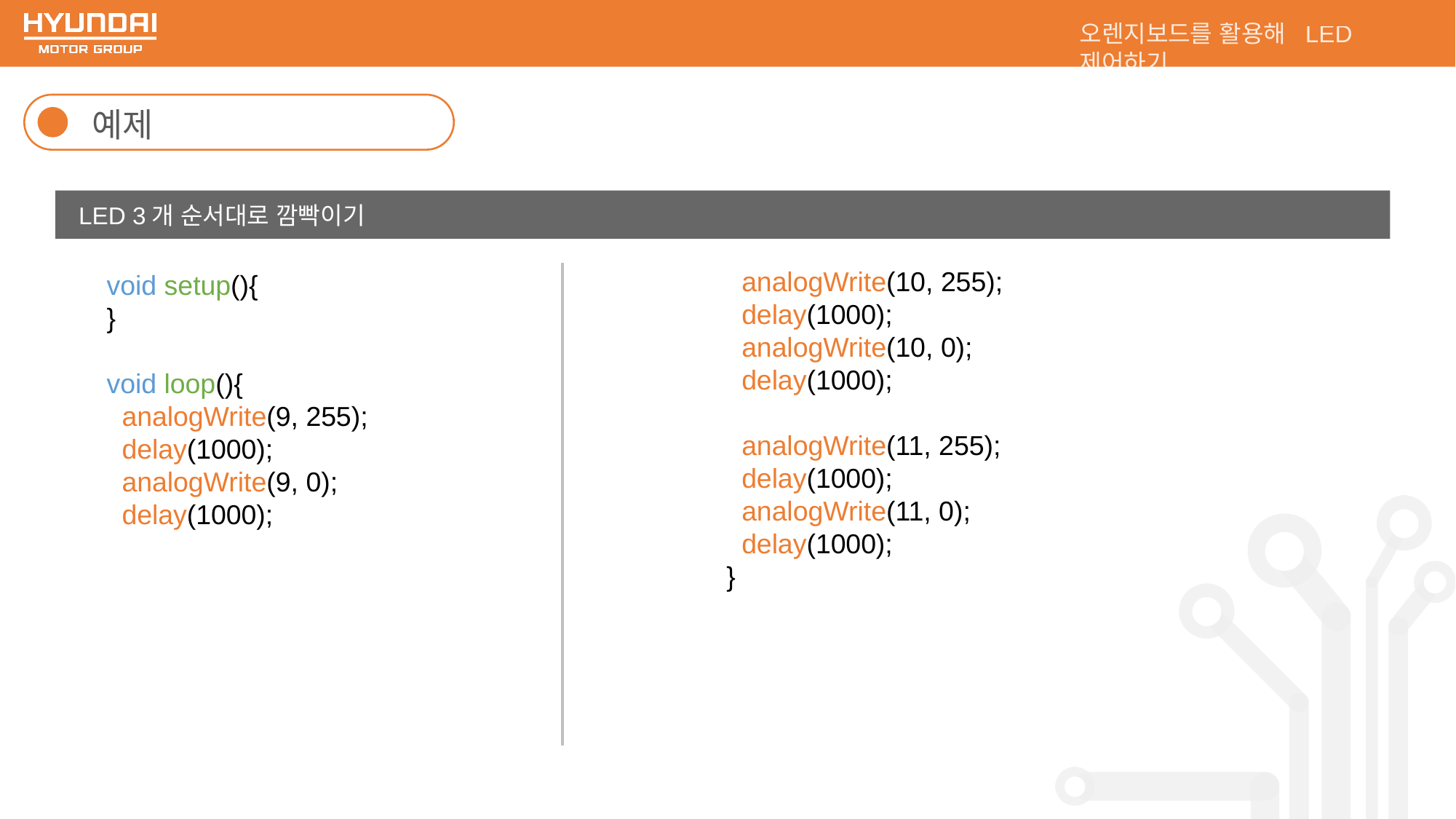

오렌지보드를 활용해  LED 제어하기
예제

LED 3개 순서대로 깜빡이기
  analogWrite(10, 255);
  delay(1000);
  analogWrite(10, 0);
  delay(1000);

  analogWrite(11, 255);
  delay(1000);
  analogWrite(11, 0);
  delay(1000);
}
void setup(){
}

void loop(){
  analogWrite(9, 255);
  delay(1000);
  analogWrite(9, 0);
  delay(1000);